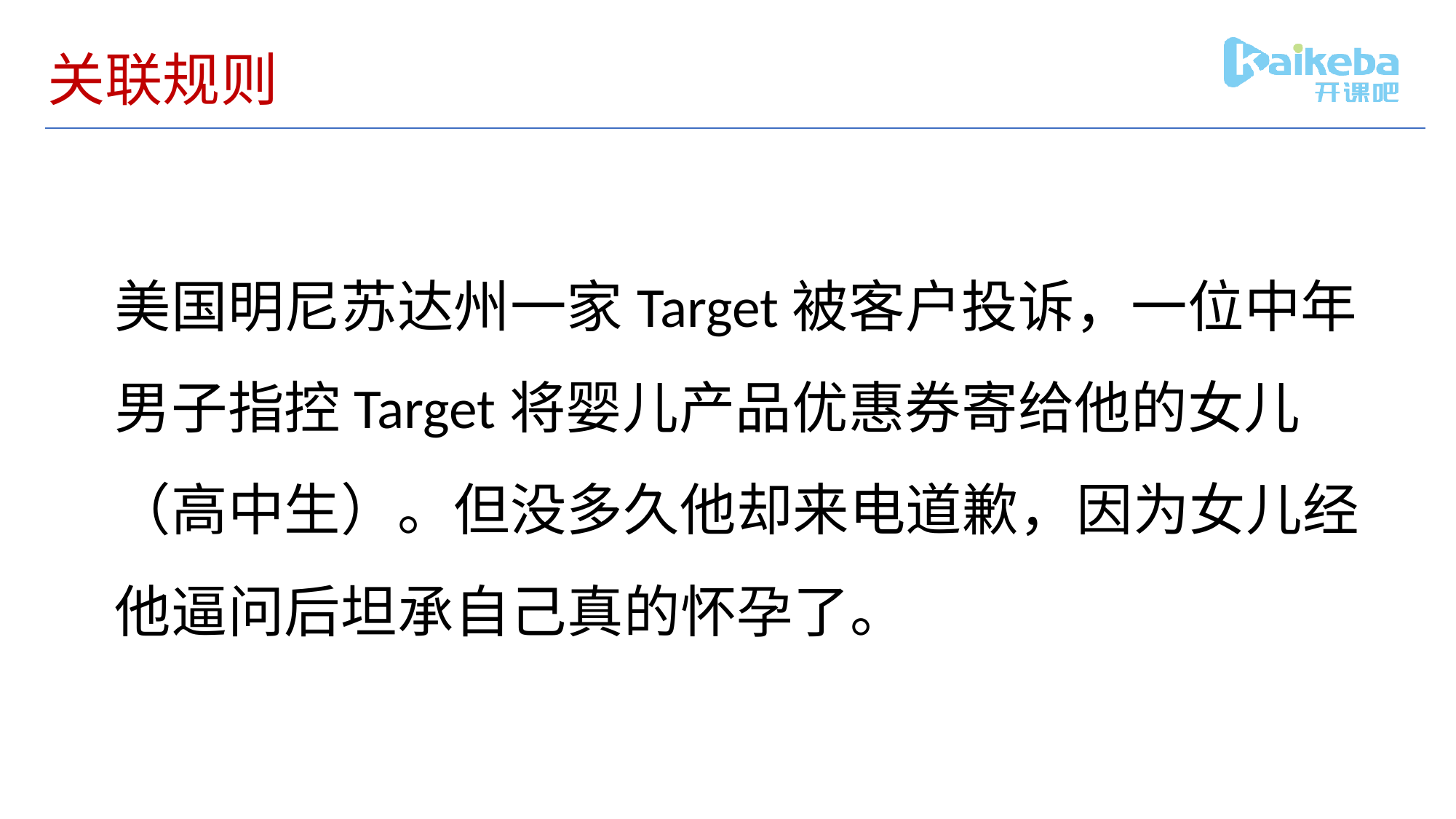

# 关联规则
美国明尼苏达州一家Target被客户投诉，一位中年男子指控Target将婴儿产品优惠券寄给他的女儿（高中生）。但没多久他却来电道歉，因为女儿经他逼问后坦承自己真的怀孕了。